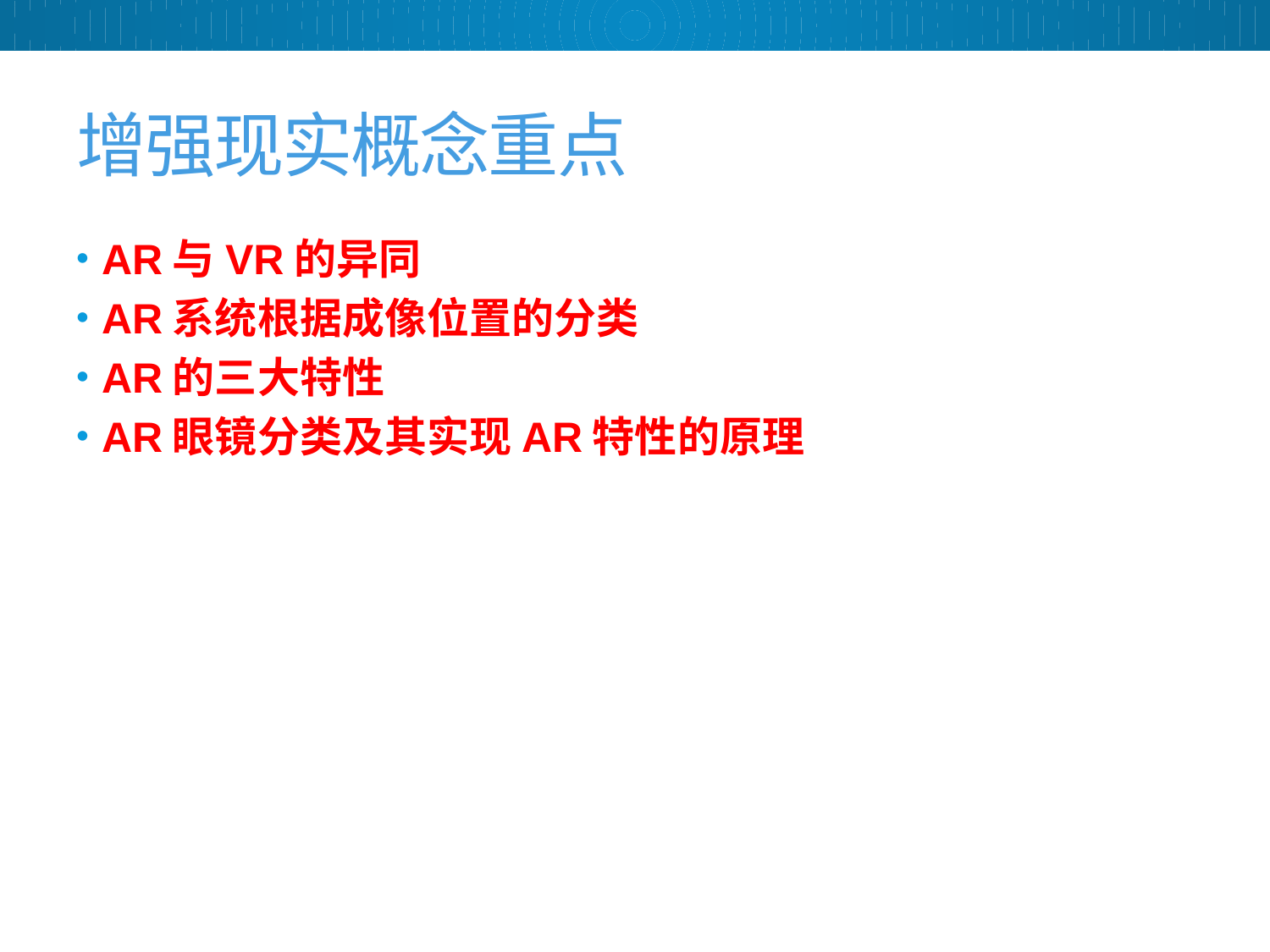

# 增强现实概念重点
AR与VR的异同
AR系统根据成像位置的分类
AR的三大特性
AR眼镜分类及其实现AR特性的原理